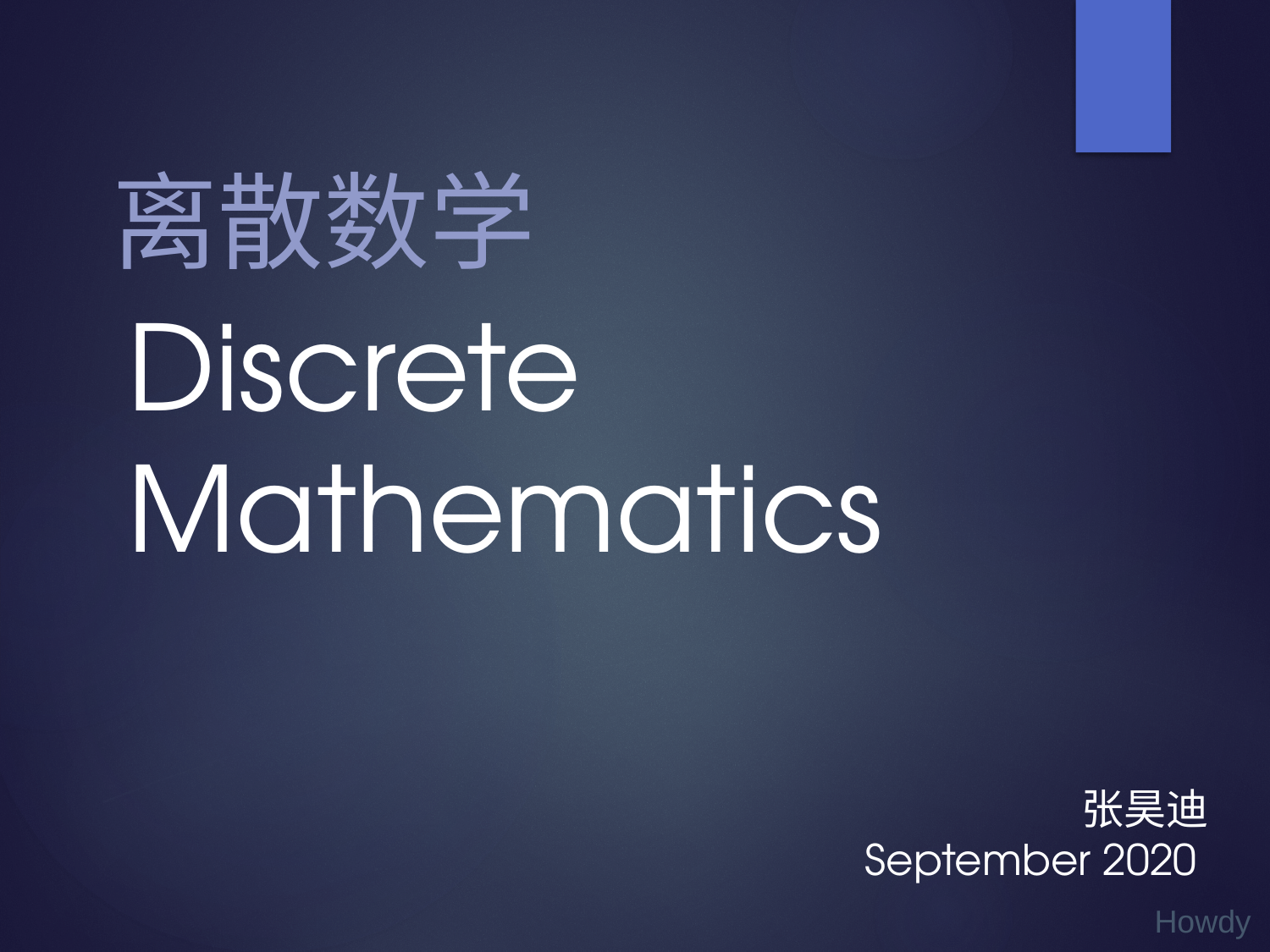

离散数学
# Discrete  Mathematics
张昊迪
September 2020